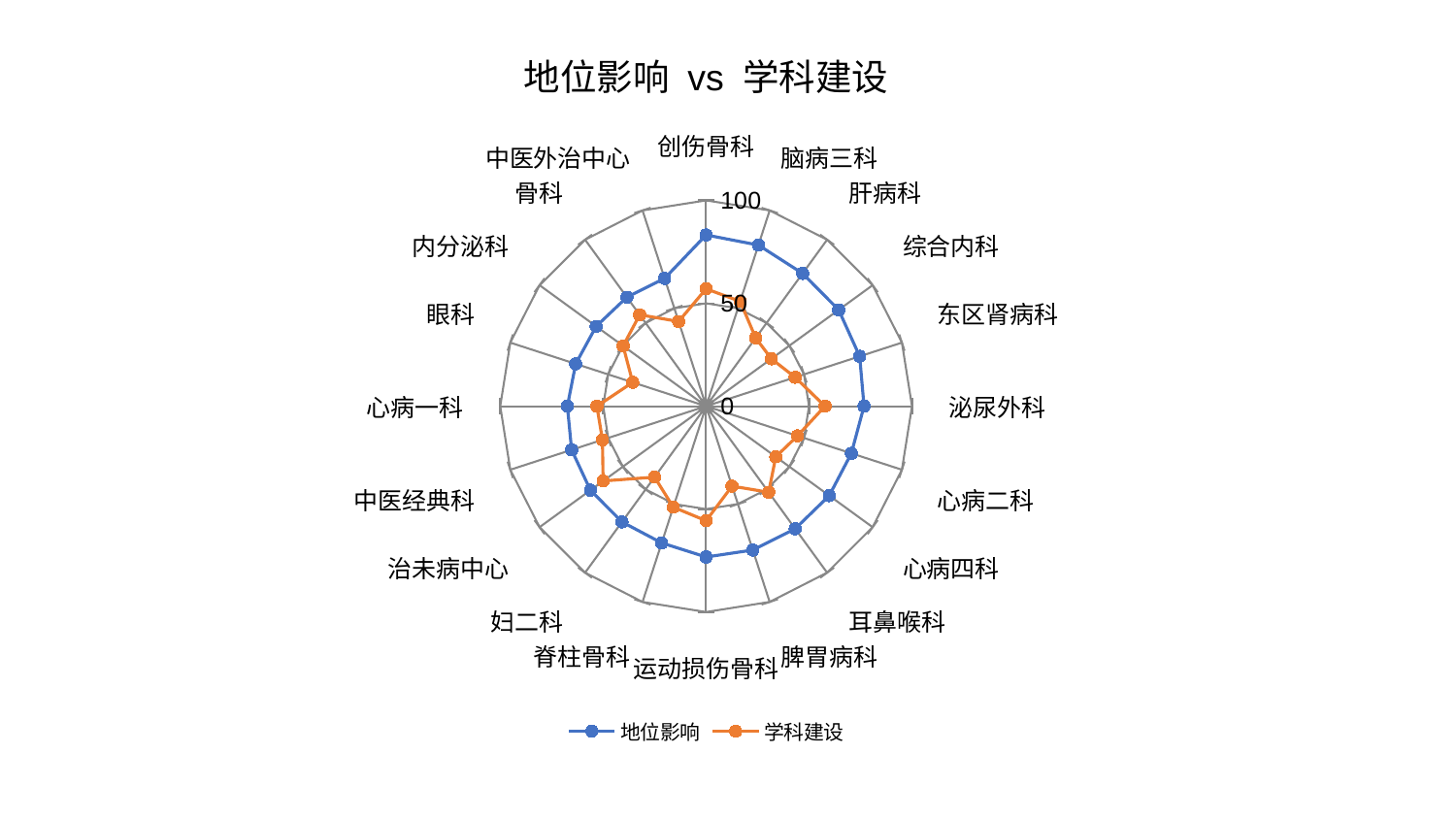

### Chart: 地位影响 vs 学科建设

| Category | 地位影响 | 学科建设 |
|---|---|---|
| 创伤骨科 | 83.21189990580868 | 57.02667173853809 |
| 脑病三科 | 82.30289378865035 | 53.55726445606489 |
| 肝病科 | 79.74504373065048 | 41.00397234191527 |
| 综合内科 | 79.6035475756267 | 39.2100814771343 |
| 东区肾病科 | 78.42923977099908 | 45.47833106953356 |
| 泌尿外科 | 76.70873309524377 | 57.75821953594882 |
| 心病二科 | 74.20422487763614 | 46.66787445424301 |
| 心病四科 | 73.93945752245568 | 41.84994205188183 |
| 耳鼻喉科 | 73.61917967211107 | 51.705090289006286 |
| 脾胃病科 | 73.48620757360807 | 40.84431361396392 |
| 运动损伤骨科 | 73.27462354651638 | 55.65937755913924 |
| 脊柱骨科 | 69.85749512689549 | 51.60584876004236 |
| 妇二科 | 69.52896617677325 | 42.610932313159374 |
| 治未病中心 | 69.4596934366743 | 61.85043106420181 |
| 中医经典科 | 68.680169804141 | 52.94279952857162 |
| 心病一科 | 67.37608292896364 | 53.040321618199705 |
| 眼科 | 66.59927234486295 | 37.486960909433314 |
| 内分泌科 | 66.01889464093341 | 49.83972755793035 |
| 骨科 | 65.47691933310065 | 54.887506295044574 |
| 中医外治中心 | 65.27776211080493 | 43.28535554014499 |
95